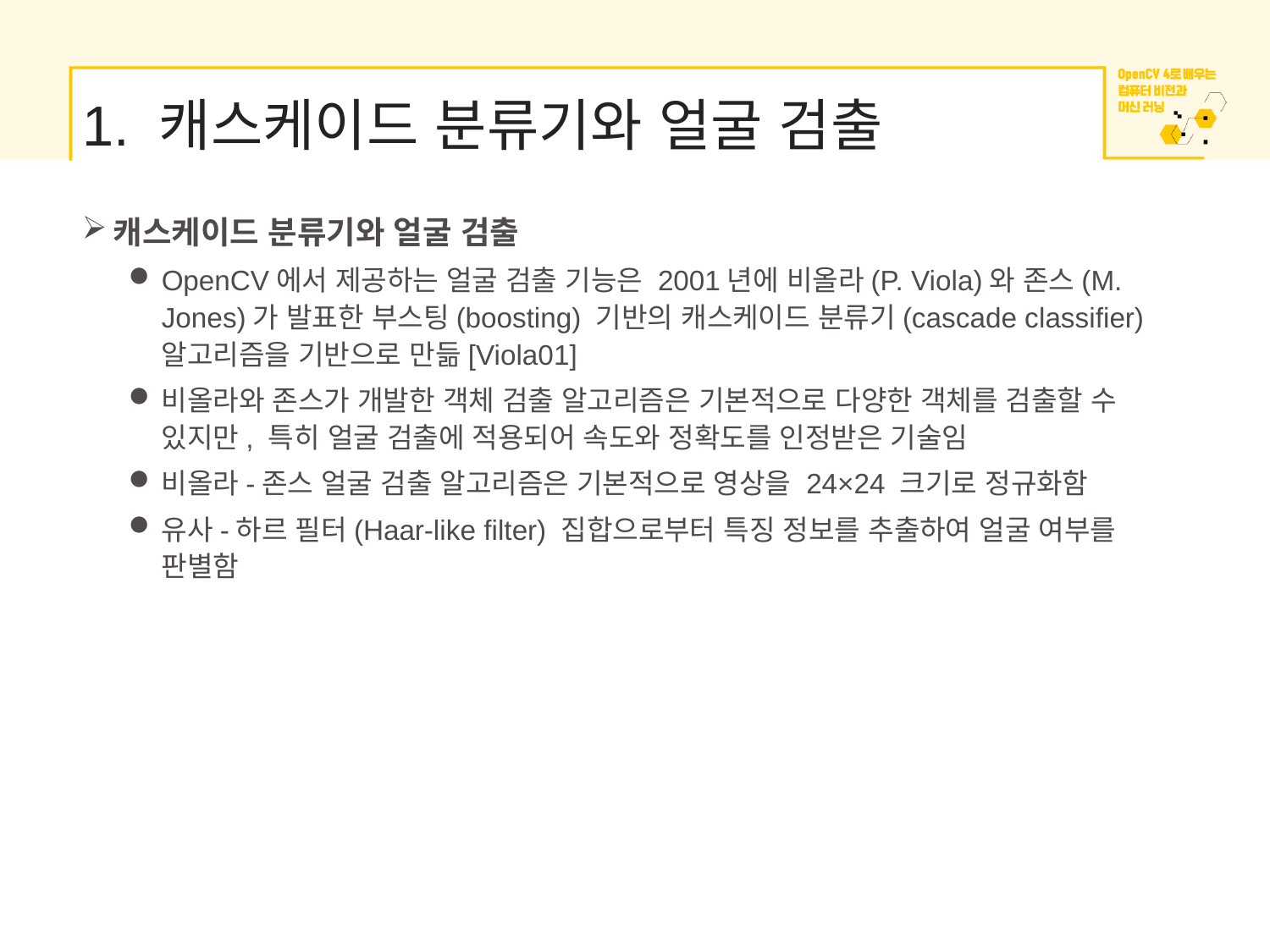

# 1. 캐스케이드 분류기와 얼굴 검출
캐스케이드 분류기와 얼굴 검출
OpenCV에서 제공하는 얼굴 검출 기능은 2001년에 비올라(P. Viola)와 존스(M. Jones)가 발표한 부스팅(boosting) 기반의 캐스케이드 분류기(cascade classifier) 알고리즘을 기반으로 만듦[Viola01]
비올라와 존스가 개발한 객체 검출 알고리즘은 기본적으로 다양한 객체를 검출할 수 있지만, 특히 얼굴 검출에 적용되어 속도와 정확도를 인정받은 기술임
비올라-존스 얼굴 검출 알고리즘은 기본적으로 영상을 24×24 크기로 정규화함
유사-하르 필터(Haar-like filter) 집합으로부터 특징 정보를 추출하여 얼굴 여부를 판별함